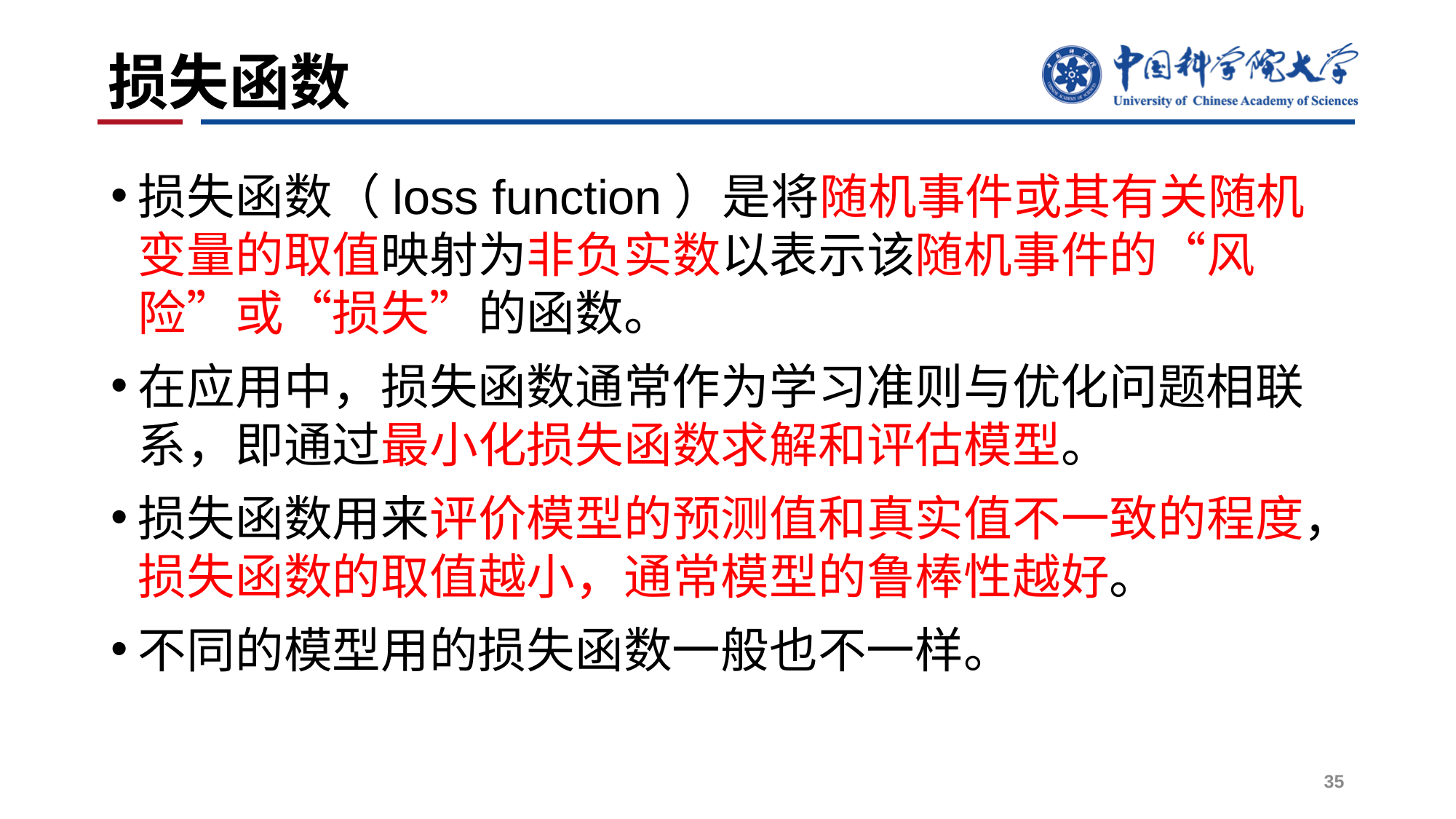

# 损失函数
损失函数（loss function）是将随机事件或其有关随机变量的取值映射为非负实数以表示该随机事件的“风险”或“损失”的函数。
在应用中，损失函数通常作为学习准则与优化问题相联系，即通过最小化损失函数求解和评估模型。
损失函数用来评价模型的预测值和真实值不一致的程度，损失函数的取值越小，通常模型的鲁棒性越好。
不同的模型用的损失函数一般也不一样。
35